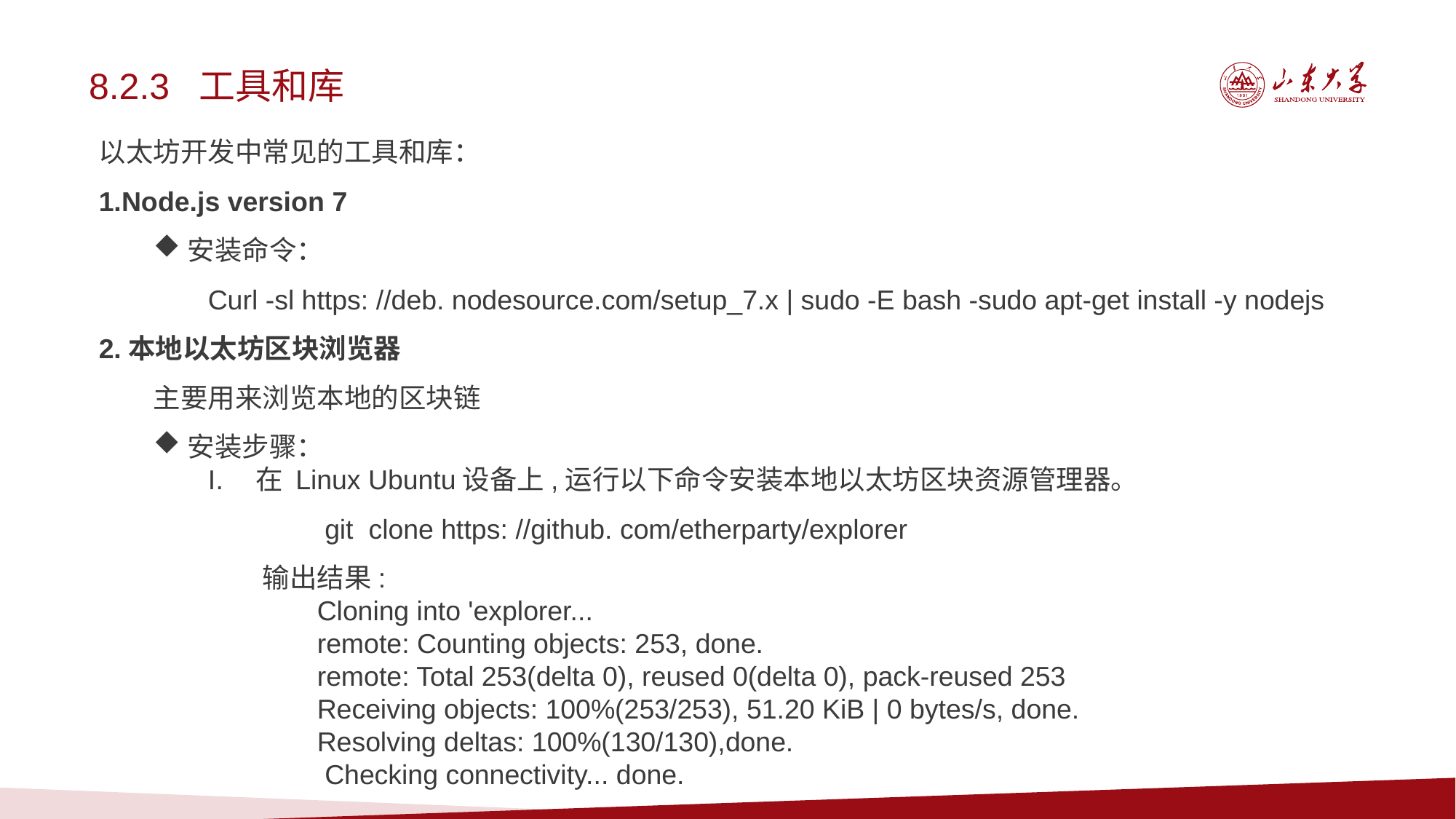

8.2.3  工具和库
以太坊开发中常见的工具和库：
1.Node.js version 7
安装命令：
Curl -sl https: //deb. nodesource.com/setup_7.x | sudo -E bash -sudo apt-get install -y nodejs
2.本地以太坊区块浏览器
主要用来浏览本地的区块链
安装步骤：
在 Linux Ubuntu设备上,运行以下命令安装本地以太坊区块资源管理器。
 git  clone https: //github. com/etherparty/explorer
输出结果:
Cloning into 'explorer...
remote: Counting objects: 253, done.
remote: Total 253(delta 0), reused 0(delta 0), pack-reused 253
Receiving objects: 100%(253/253), 51.20 KiB | 0 bytes/s, done.
Resolving deltas: 100%(130/130),done.
 Checking connectivity... done.